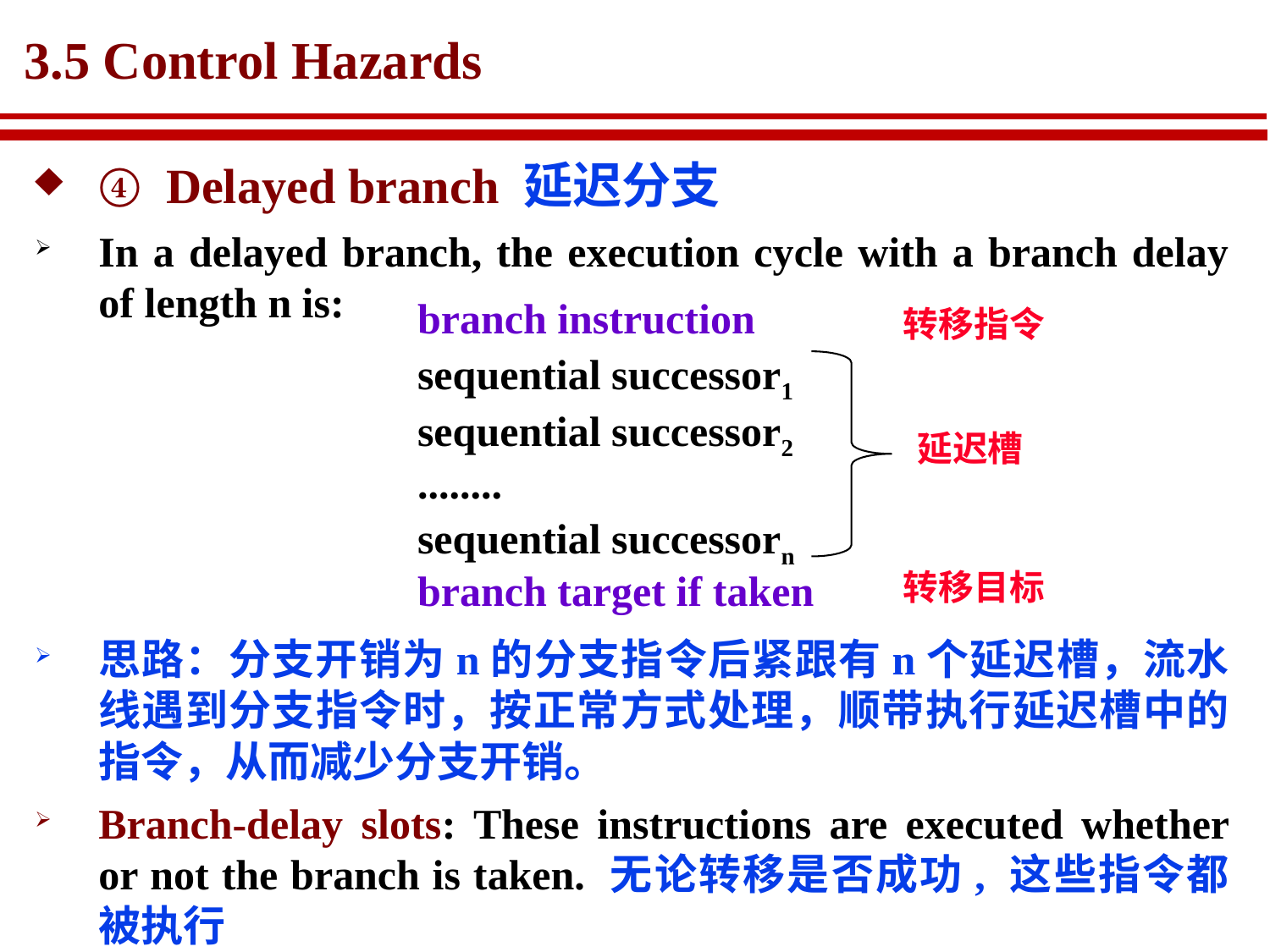

# 3.5 Control Hazards
④  Delayed branch 延迟分支
In a delayed branch, the execution cycle with a branch delay of length n is:
branch instruction
sequential successor1
sequential successor2
........
sequential successorn
branch target if taken
转移指令

延迟槽
转移目标
思路：分支开销为n的分支指令后紧跟有n个延迟槽，流水线遇到分支指令时，按正常方式处理，顺带执行延迟槽中的指令，从而减少分支开销。
Branch-delay slots: These instructions are executed whether or not the branch is taken. 无论转移是否成功, 这些指令都被执行